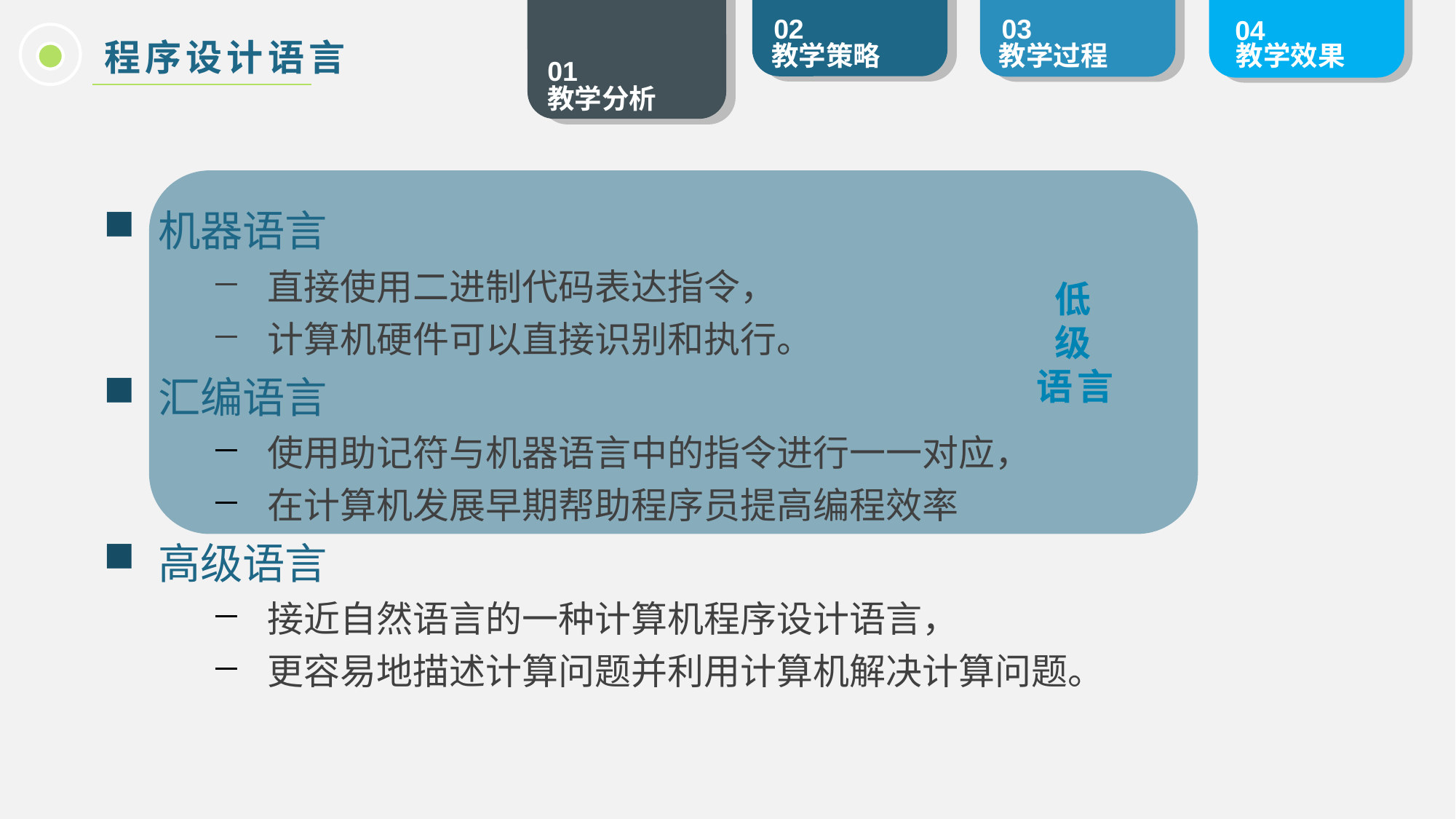

程序设计语言

机器语言
直接使用二进制代码表达指令，
计算机硬件可以直接识别和执行。
汇编语言
使用助记符与机器语言中的指令进行一一对应，
在计算机发展早期帮助程序员提高编程效率
高级语言
接近自然语言的一种计算机程序设计语言，
更容易地描述计算问题并利用计算机解决计算问题。

低级语言